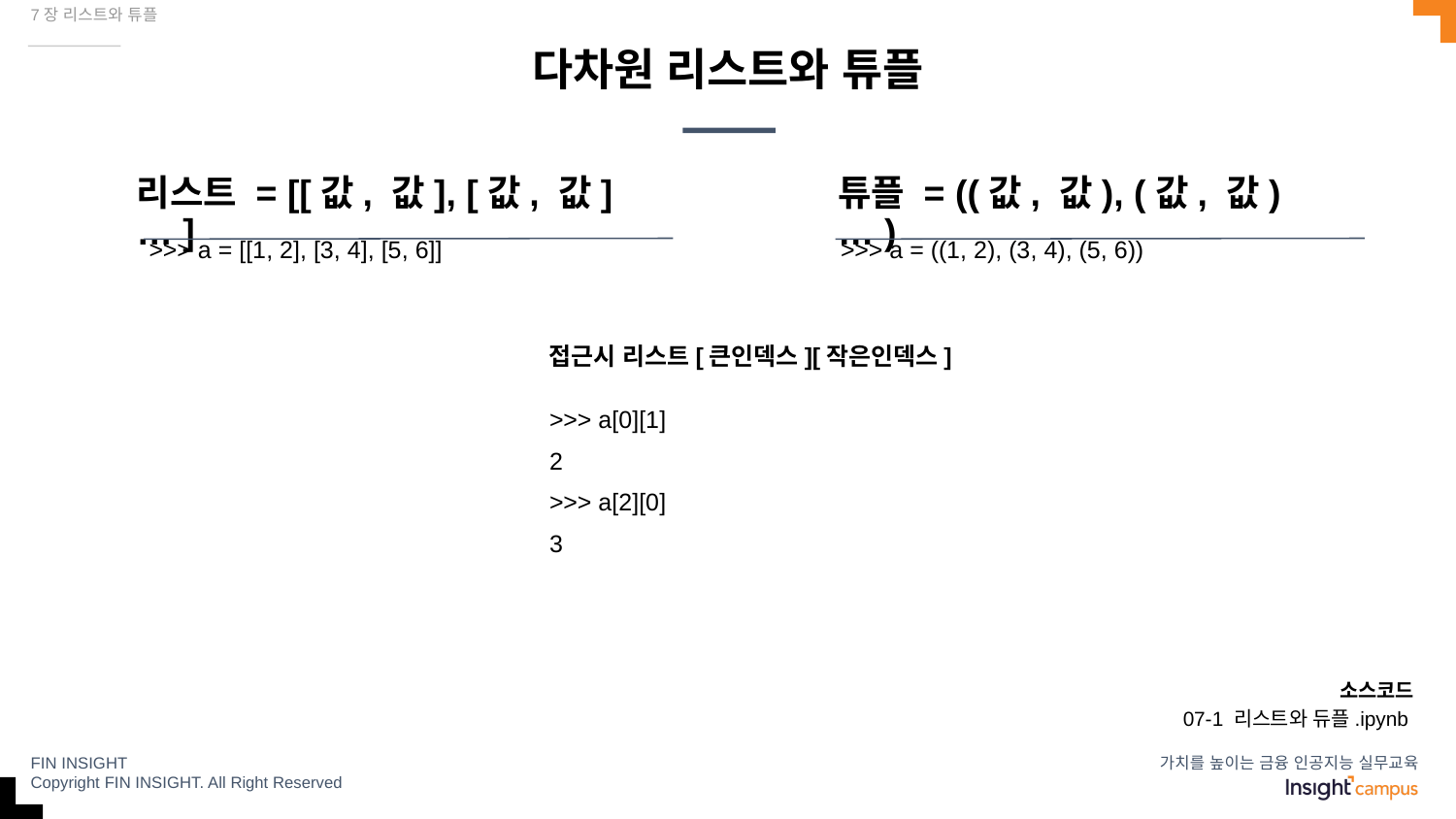

7장 리스트와 튜플
# 다차원 리스트와 튜플
리스트 = [[값, 값], [값, 값] … ]
튜플 = ((값, 값), (값, 값) … )
>>> a = [[1, 2], [3, 4], [5, 6]]
>>> a = ((1, 2), (3, 4), (5, 6))
접근시 리스트[큰인덱스][작은인덱스]
>>> a[0][1]
2
>>> a[2][0]
3
소스코드
07-1 리스트와 듀플.ipynb